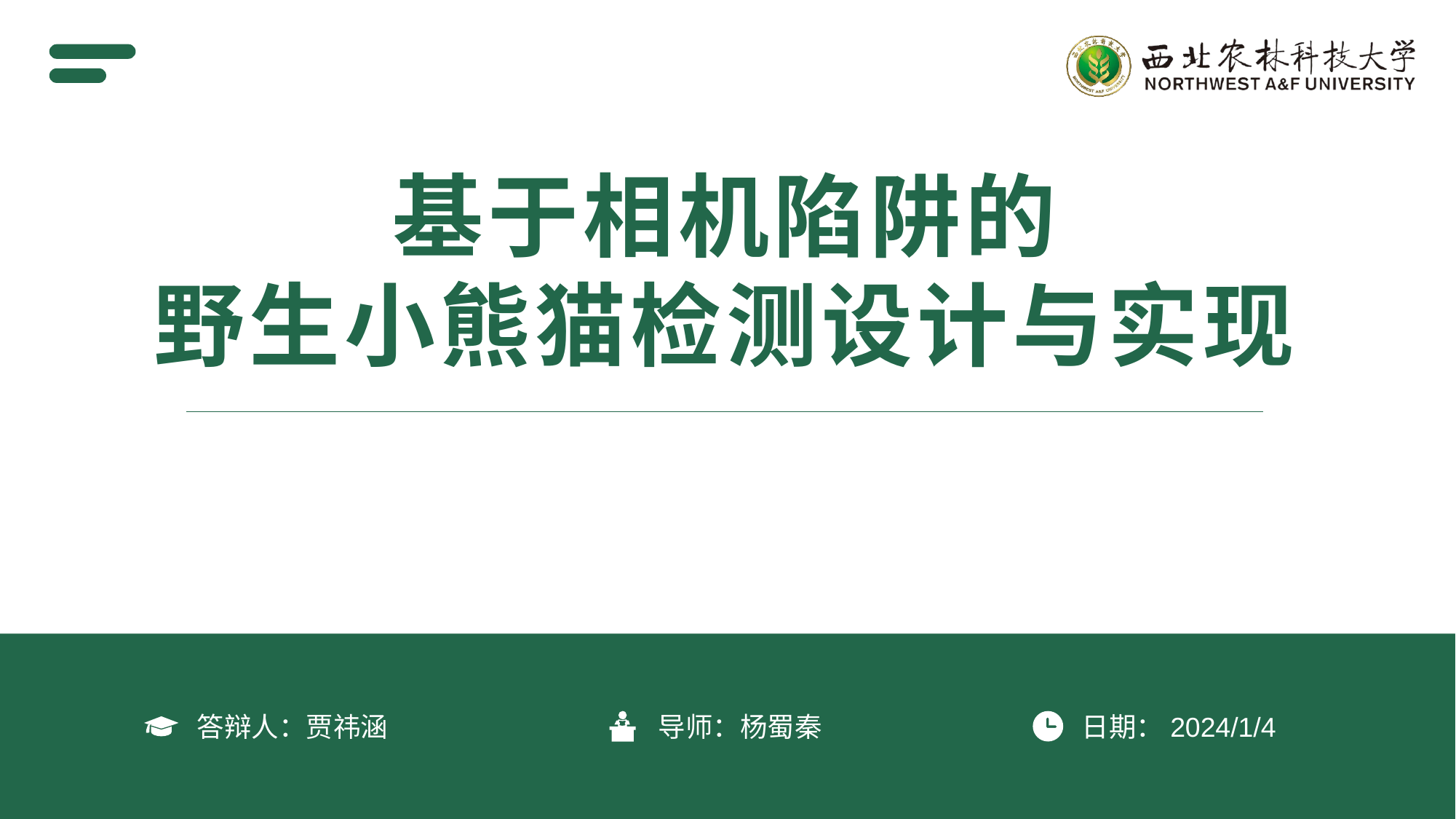

基于相机陷阱的
野生小熊猫检测设计与实现

答辩人：贾祎涵
导师：杨蜀秦
日期：2024/1/4